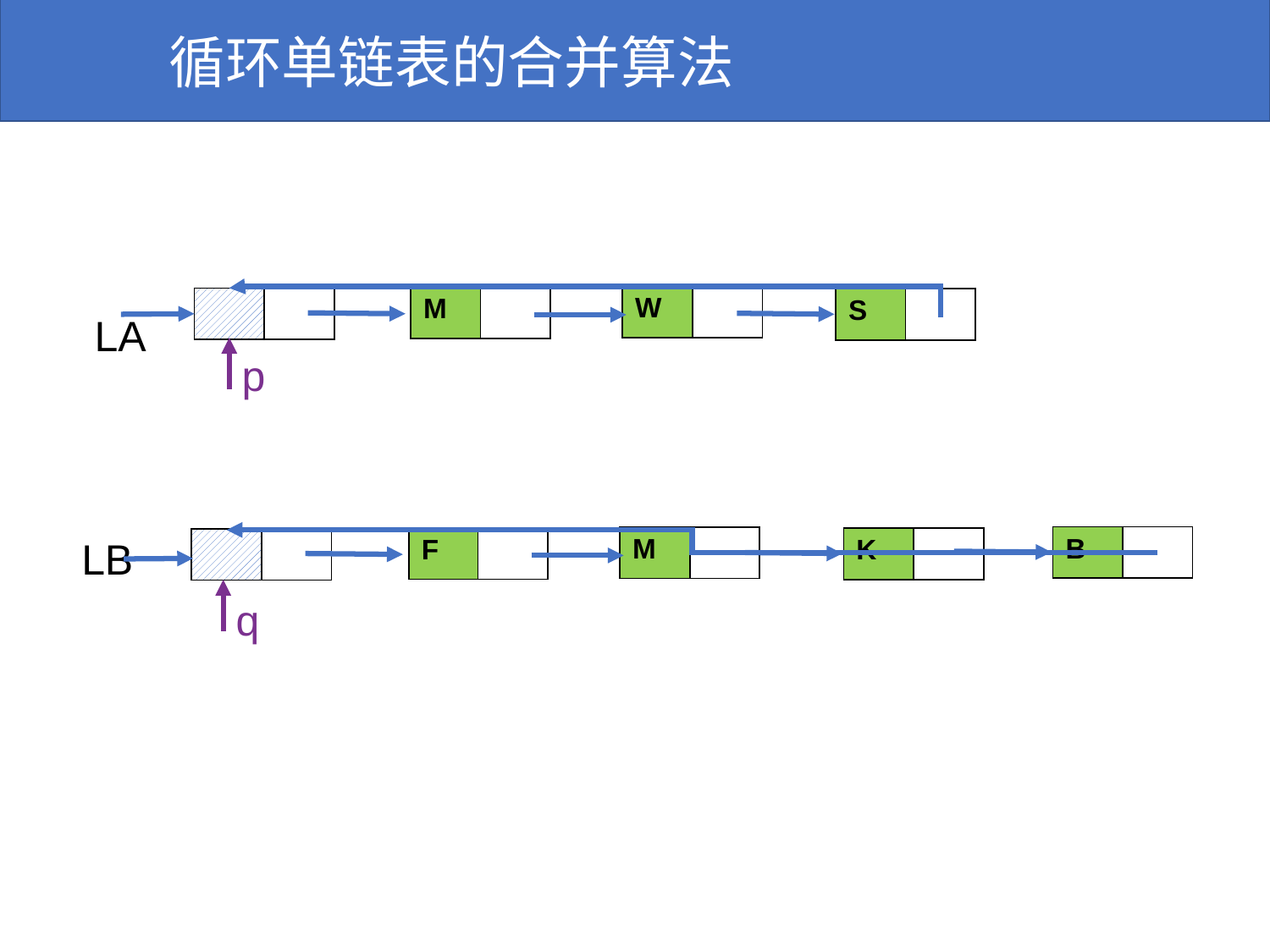

循环单链表的合并算法
| W |
| --- |
|  |
| --- |
| M |
| --- |
|  |
| --- |
|  |
| --- |
|  |
| --- |
| S |
| --- |
|  |
| --- |
 LA
p
 LB
| B |
| --- |
|  |
| --- |
| M |
| --- |
|  |
| --- |
| F |
| --- |
|  |
| --- |
| K |
| --- |
|  |
| --- |
|  |
| --- |
|  |
| --- |
q
43